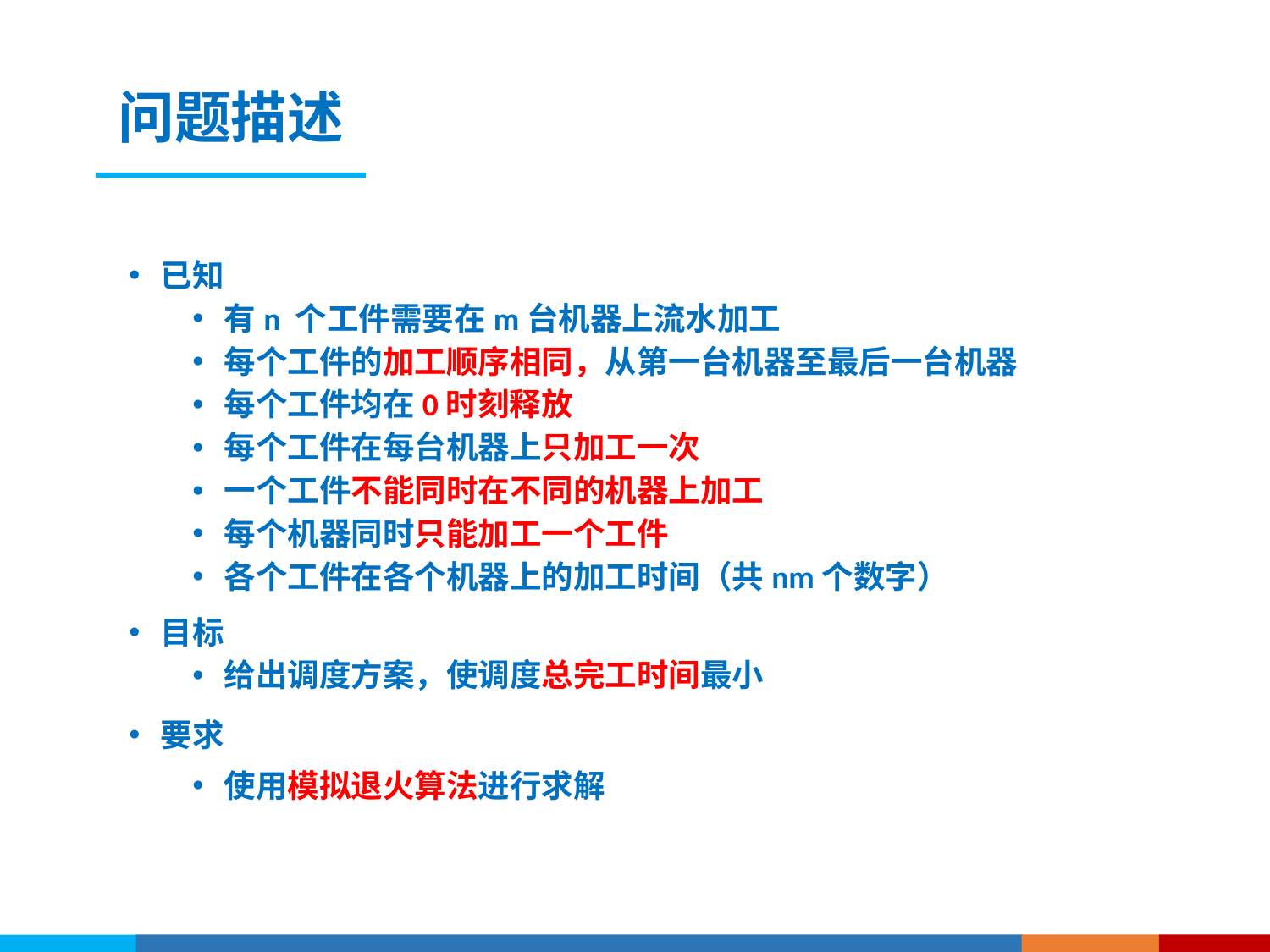

问题描述

已知
有n 个工件需要在m台机器上流水加工
每个工件的加工顺序相同，从第一台机器至最后一台机器
每个工件均在0时刻释放
每个工件在每台机器上只加工一次
一个工件不能同时在不同的机器上加工
每个机器同时只能加工一个工件
各个工件在各个机器上的加工时间（共nm个数字）
目标
给出调度方案，使调度总完工时间最小
要求
使用模拟退火算法进行求解